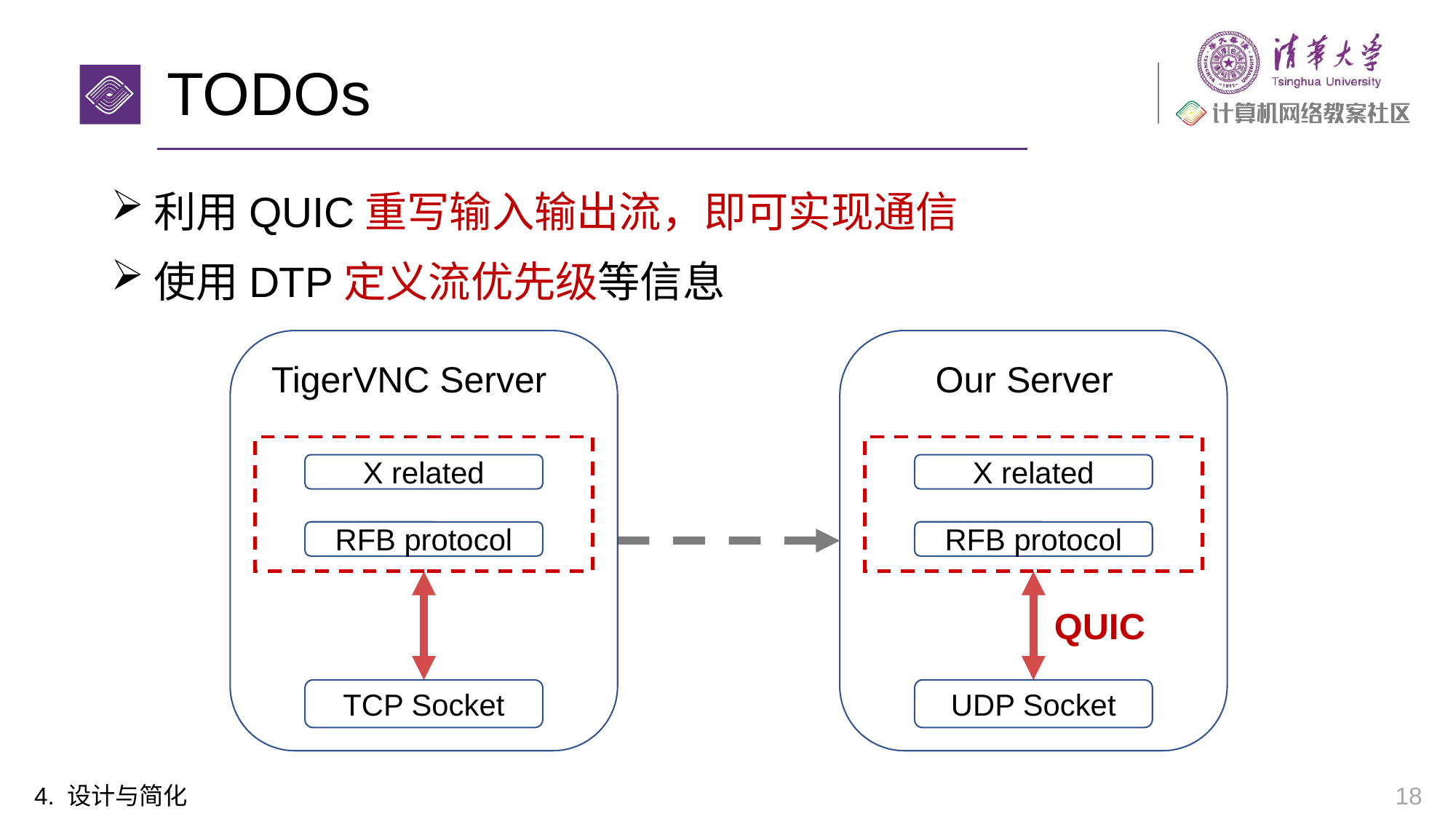

# TODOs
利用QUIC重写输入输出流，即可实现通信
使用DTP定义流优先级等信息

TigerVNC Server

X related
RFB protocol
TCP Socket

Our Server

X related
RFB protocol
UDP Socket
QUIC

4. 设计与简化
18